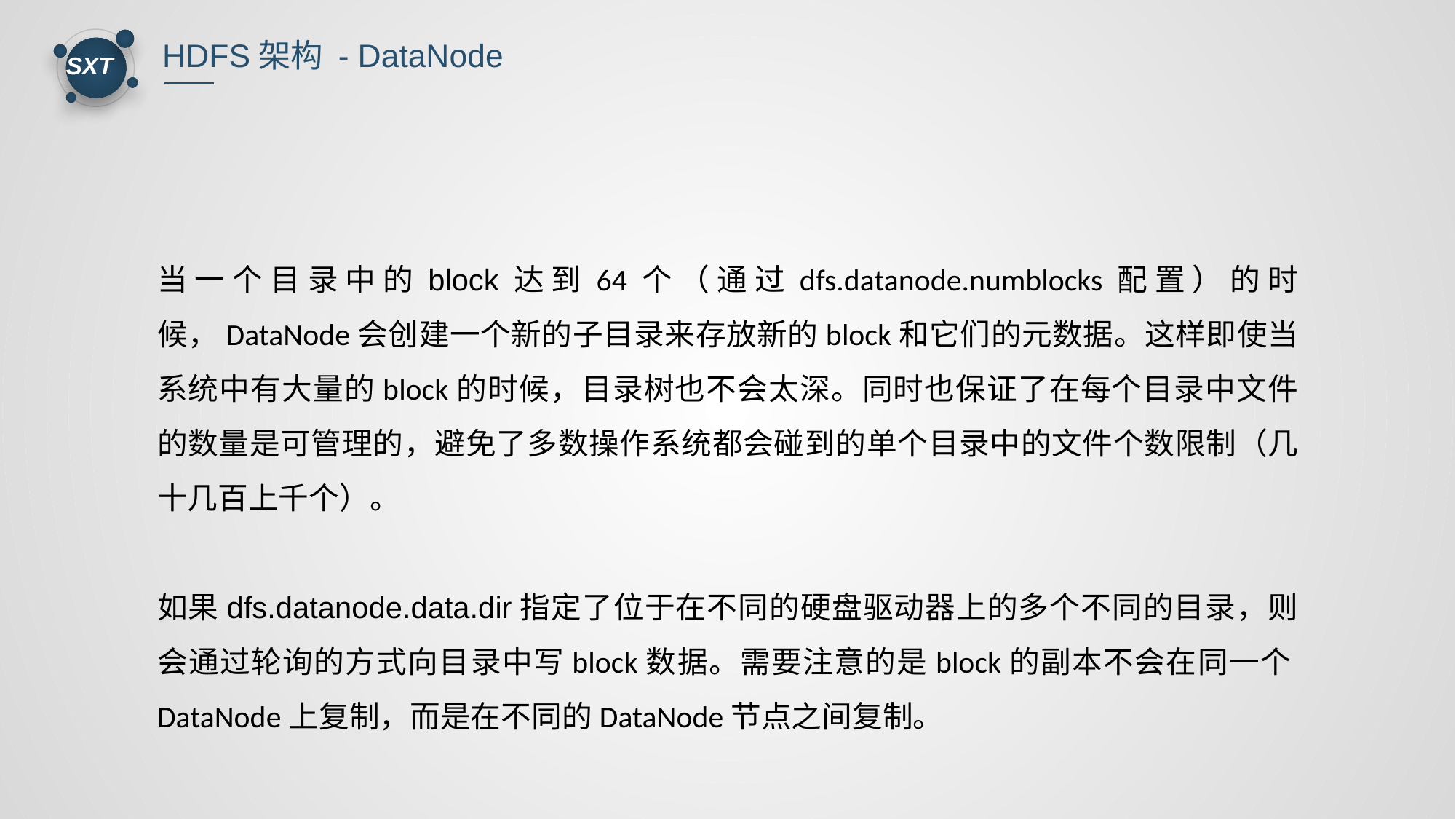

HDFS架构 - DataNode
当一个目录中的block达到64个（通过dfs.datanode.numblocks配置）的时候，DataNode会创建一个新的子目录来存放新的block和它们的元数据。这样即使当系统中有大量的block的时候，目录树也不会太深。同时也保证了在每个目录中文件的数量是可管理的，避免了多数操作系统都会碰到的单个目录中的文件个数限制（几十几百上千个）。

如果dfs.datanode.data.dir指定了位于在不同的硬盘驱动器上的多个不同的目录，则会通过轮询的方式向目录中写block数据。需要注意的是block的副本不会在同一个DataNode上复制，而是在不同的DataNode节点之间复制。